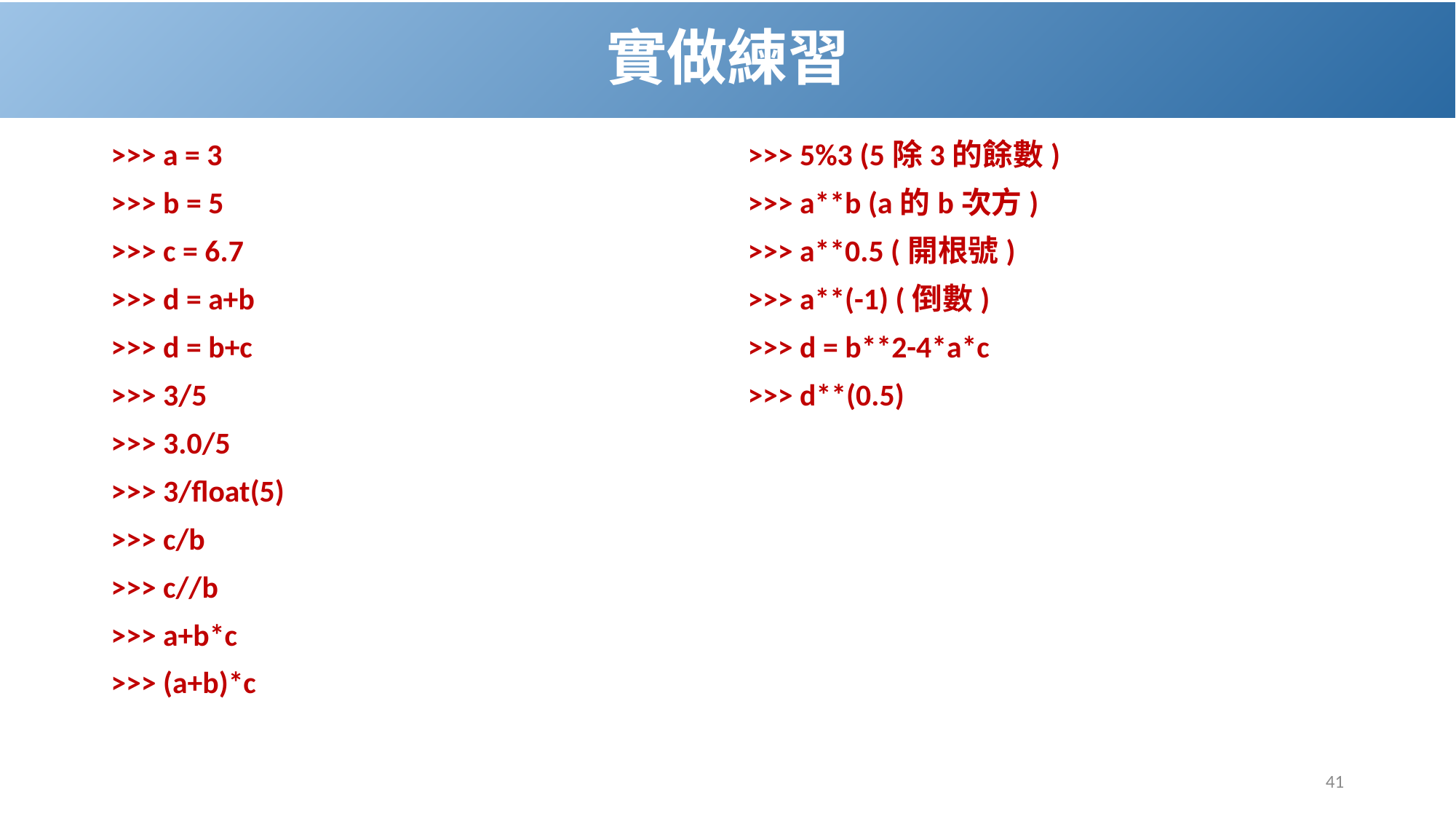

# 實做練習
>>> a = 3
>>> b = 5
>>> c = 6.7
>>> d = a+b
>>> d = b+c
>>> 3/5
>>> 3.0/5
>>> 3/float(5)
>>> c/b
>>> c//b
>>> a+b*c
>>> (a+b)*c
>>> 5%3 (5除3的餘數)
>>> a**b (a的b次方)
>>> a**0.5 (開根號)
>>> a**(-1) (倒數)
>>> d = b**2-4*a*c
>>> d**(0.5)

41